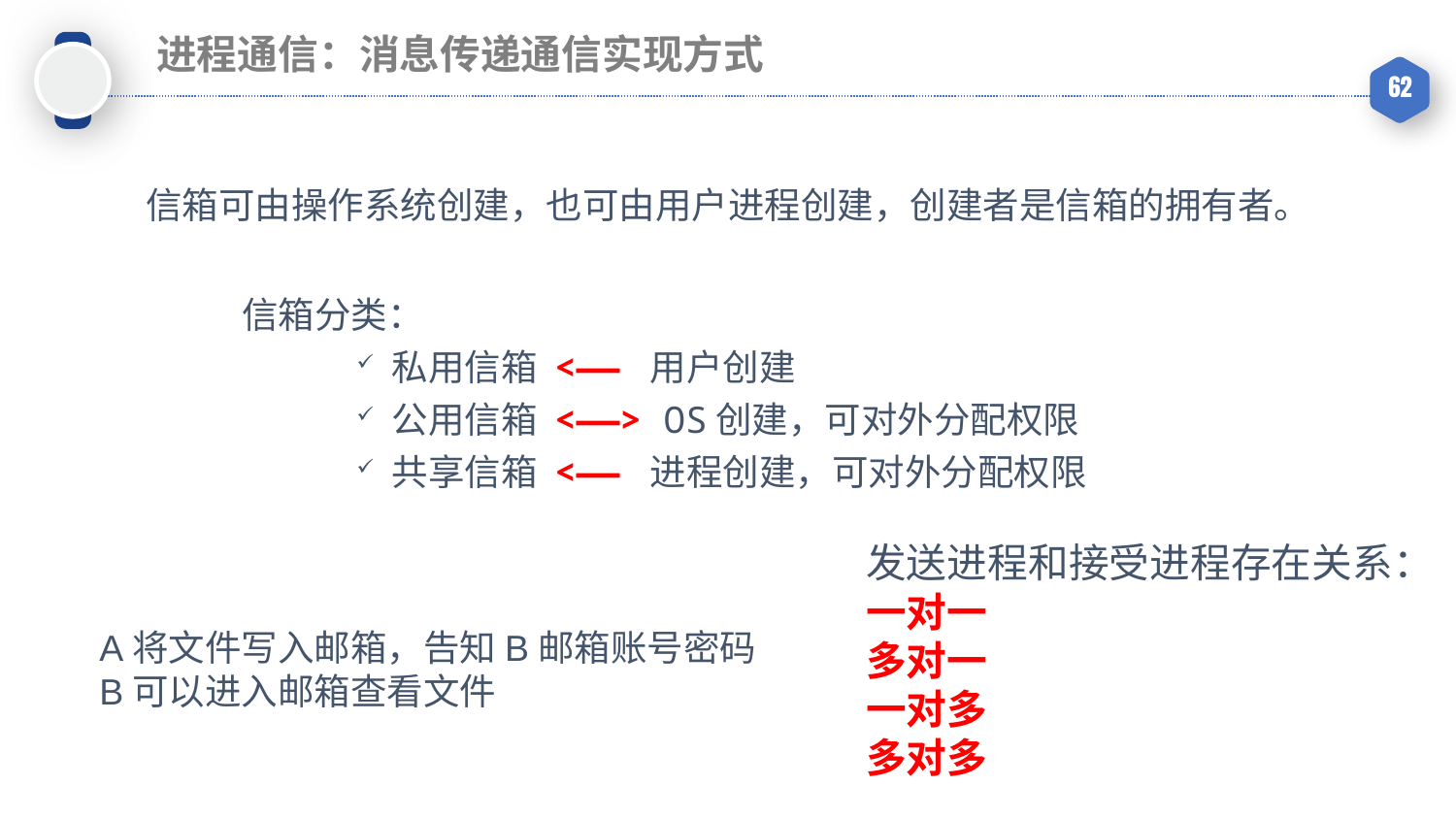

进程通信：消息传递通信实现方式
信箱可由操作系统创建，也可由用户进程创建，创建者是信箱的拥有者。
信箱分类：
 私用信箱 <—— 用户创建
 公用信箱 <——> OS创建，可对外分配权限
 共享信箱 <—— 进程创建，可对外分配权限
发送进程和接受进程存在关系：
一对一
多对一
一对多
多对多
A将文件写入邮箱，告知B邮箱账号密码
B可以进入邮箱查看文件